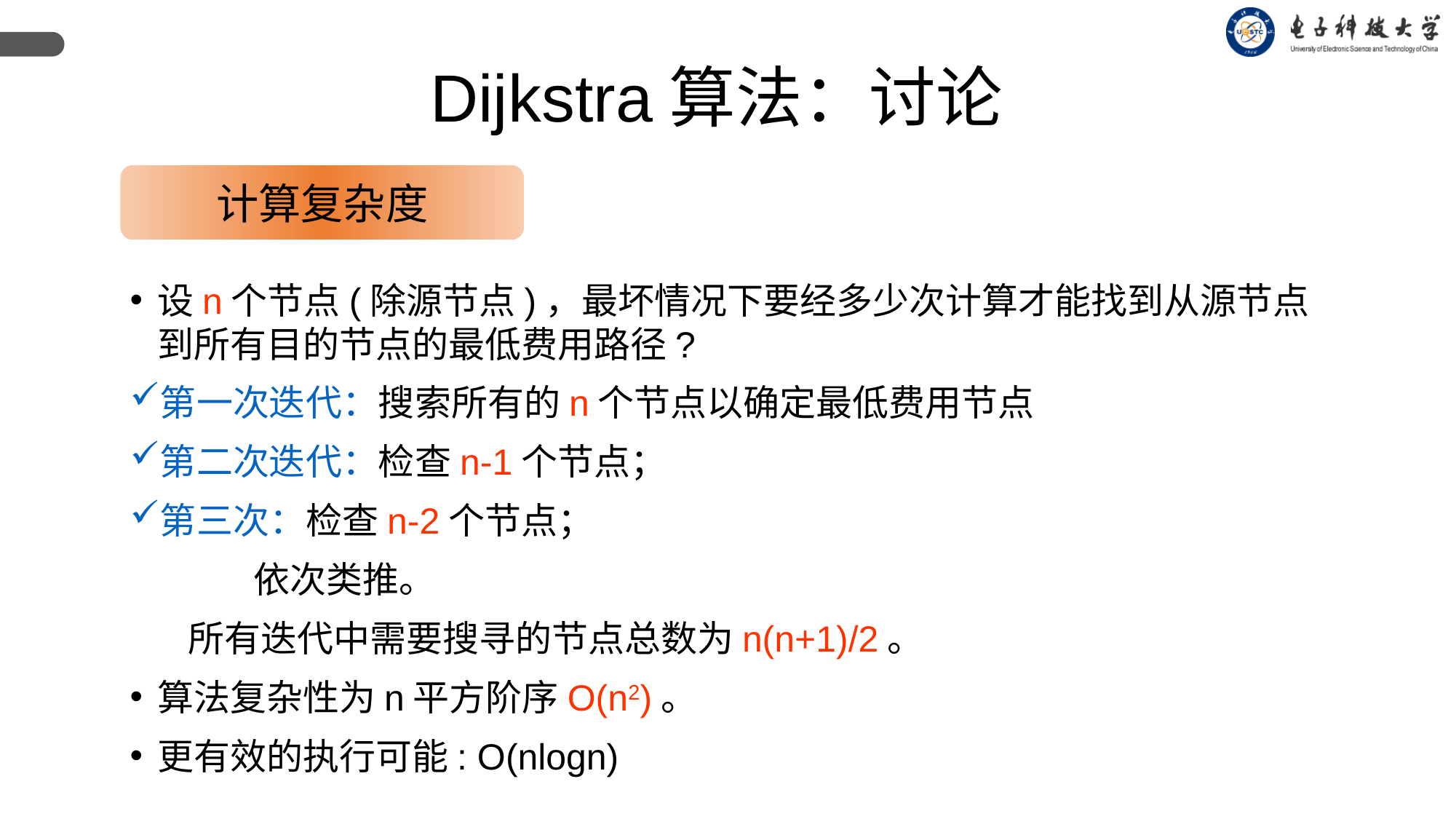

Dijkstra算法：讨论
计算复杂度
设n个节点(除源节点)，最坏情况下要经多少次计算才能找到从源节点到所有目的节点的最低费用路径?
第一次迭代：搜索所有的n个节点以确定最低费用节点
第二次迭代：检查n-1个节点；
第三次：检查n-2个节点；
              依次类推。
      所有迭代中需要搜寻的节点总数为n(n+1)/2。
算法复杂性为n平方阶序O(n2)。
更有效的执行可能: O(nlogn)